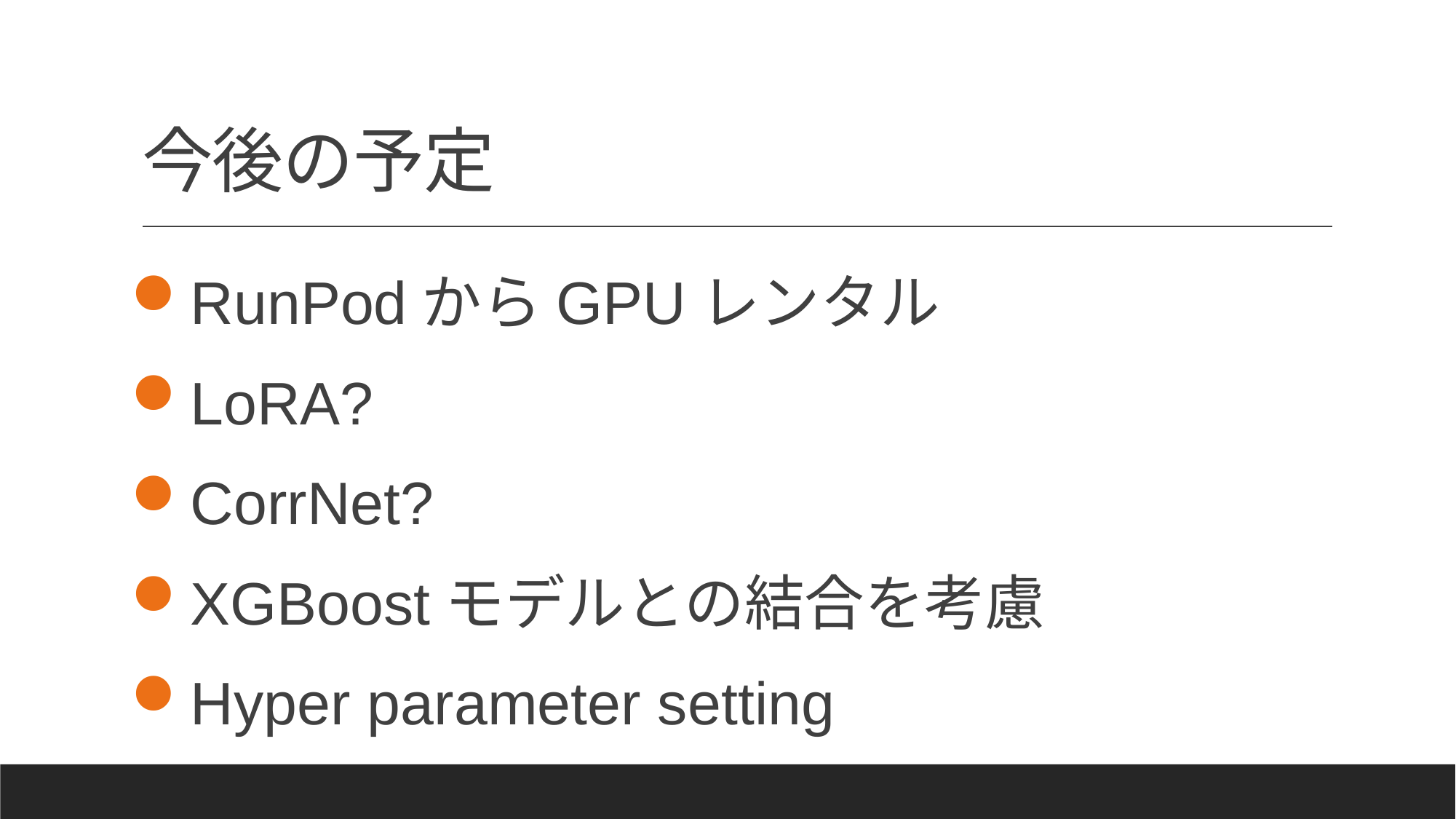

# 今後の予定
RunPodからGPUレンタル
LoRA?
CorrNet?
XGBoostモデルとの結合を考慮
Hyper parameter setting